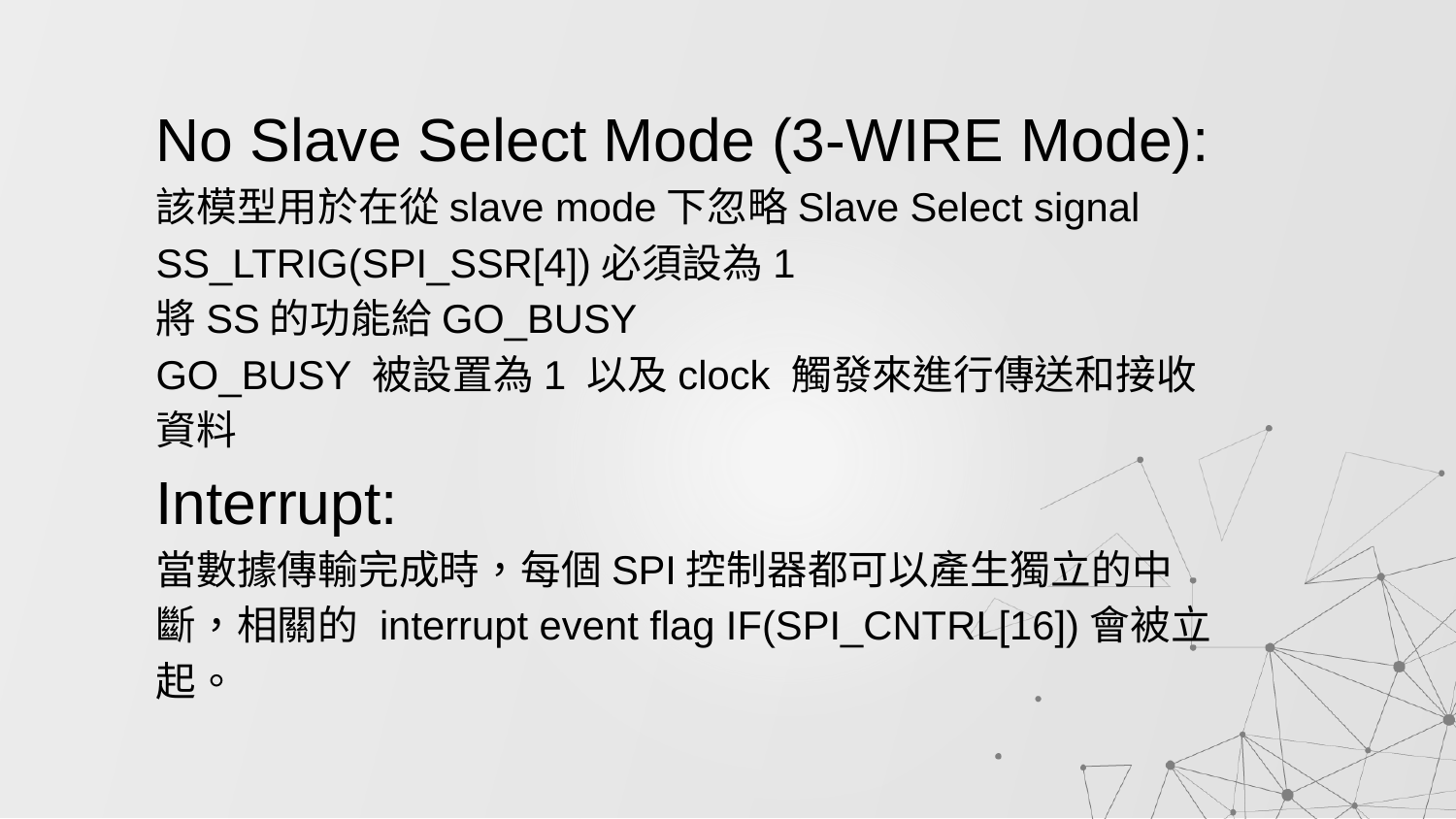

No Slave Select Mode (3-WIRE Mode):
該模型用於在從slave mode下忽略Slave Select signal
SS_LTRIG(SPI_SSR[4])必須設為1
將SS的功能給GO_BUSY
GO_BUSY 被設置為1 以及clock 觸發來進行傳送和接收資料
Interrupt:
當數據傳輸完成時，每個SPI控制器都可以產生獨立的中斷，相關的 interrupt event flag IF(SPI_CNTRL[16])會被立起。